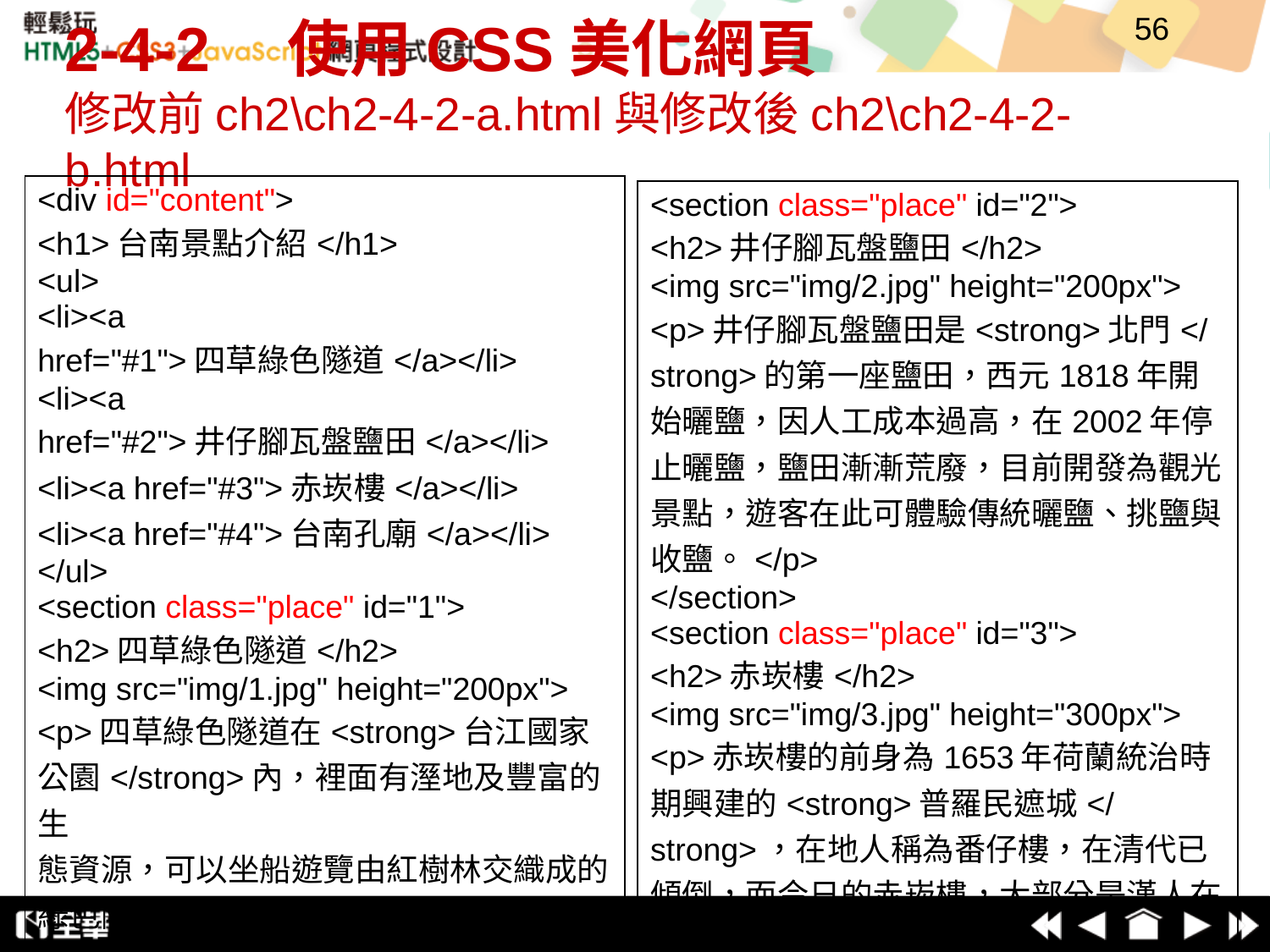

# 2-4-2　使用CSS美化網頁 修改前ch2\ch2-4-2-a.html與修改後ch2\ch2-4-2-b.html
56
| <div id="content"> <h1>台南景點介紹</h1> <ul> <li><a href="#1">四草綠色隧道</a></li> <li><a href="#2">井仔腳瓦盤鹽田</a></li> <li><a href="#3">赤崁樓</a></li> <li><a href="#4">台南孔廟</a></li> </ul> <section class="place" id="1"> <h2>四草綠色隧道</h2> <img src="img/1.jpg" height="200px"> <p>四草綠色隧道在<strong>台江國家公園</strong>內，裡面有溼地及豐富的生 態資源，可以坐船遊覽由紅樹林交織成的綠色隧道，潮間帶的招潮蟹、彈塗魚與紅 樹林，體會不一樣的大自然感受。</p> </section> |
| --- |
| <section class="place" id="2"> <h2>井仔腳瓦盤鹽田</h2> <img src="img/2.jpg" height="200px"> <p>井仔腳瓦盤鹽田是<strong>北門</strong>的第一座鹽田，西元1818年開始曬鹽，因人工成本過高，在2002年停止曬鹽，鹽田漸漸荒廢，目前開發為觀光景點，遊客在此可體驗傳統曬鹽、挑鹽與收鹽。</p> </section> <section class="place" id="3"> <h2>赤崁樓</h2> <img src="img/3.jpg" height="300px"> <p>赤崁樓的前身為1653年荷蘭統治時期興建的<strong>普羅民遮城</strong>，在地人稱為番仔樓，在清代已傾倒，而今日的赤崁樓，大部分是漢人在普羅民遮城 遺跡上陸續興建的廟宇，包括海神廟與文昌閣。</p> </section> |
| --- |